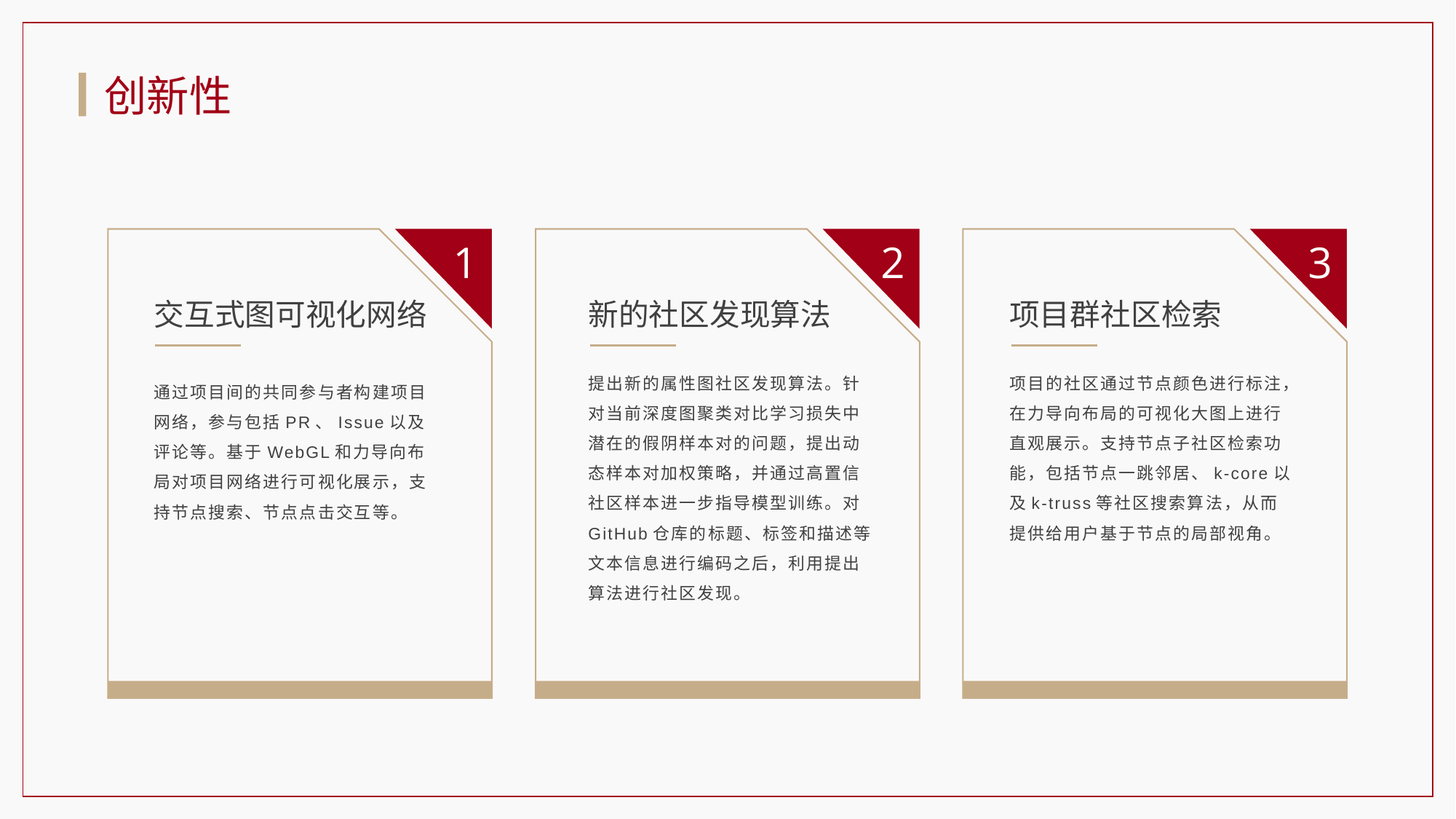

创新性

1

2

3
交互式图可视化网络
新的社区发现算法
项目群社区检索
提出新的属性图社区发现算法。针对当前深度图聚类对比学习损失中潜在的假阴样本对的问题，提出动态样本对加权策略，并通过高置信社区样本进一步指导模型训练。对GitHub仓库的标题、标签和描述等文本信息进行编码之后，利用提出算法进行社区发现。
项目的社区通过节点颜色进行标注，在力导向布局的可视化大图上进行直观展示。支持节点子社区检索功能，包括节点一跳邻居、k-core以及k-truss等社区搜索算法，从而提供给用户基于节点的局部视角。
通过项目间的共同参与者构建项目网络，参与包括PR、Issue以及评论等。基于WebGL和力导向布局对项目网络进行可视化展示，支持节点搜索、节点点击交互等。